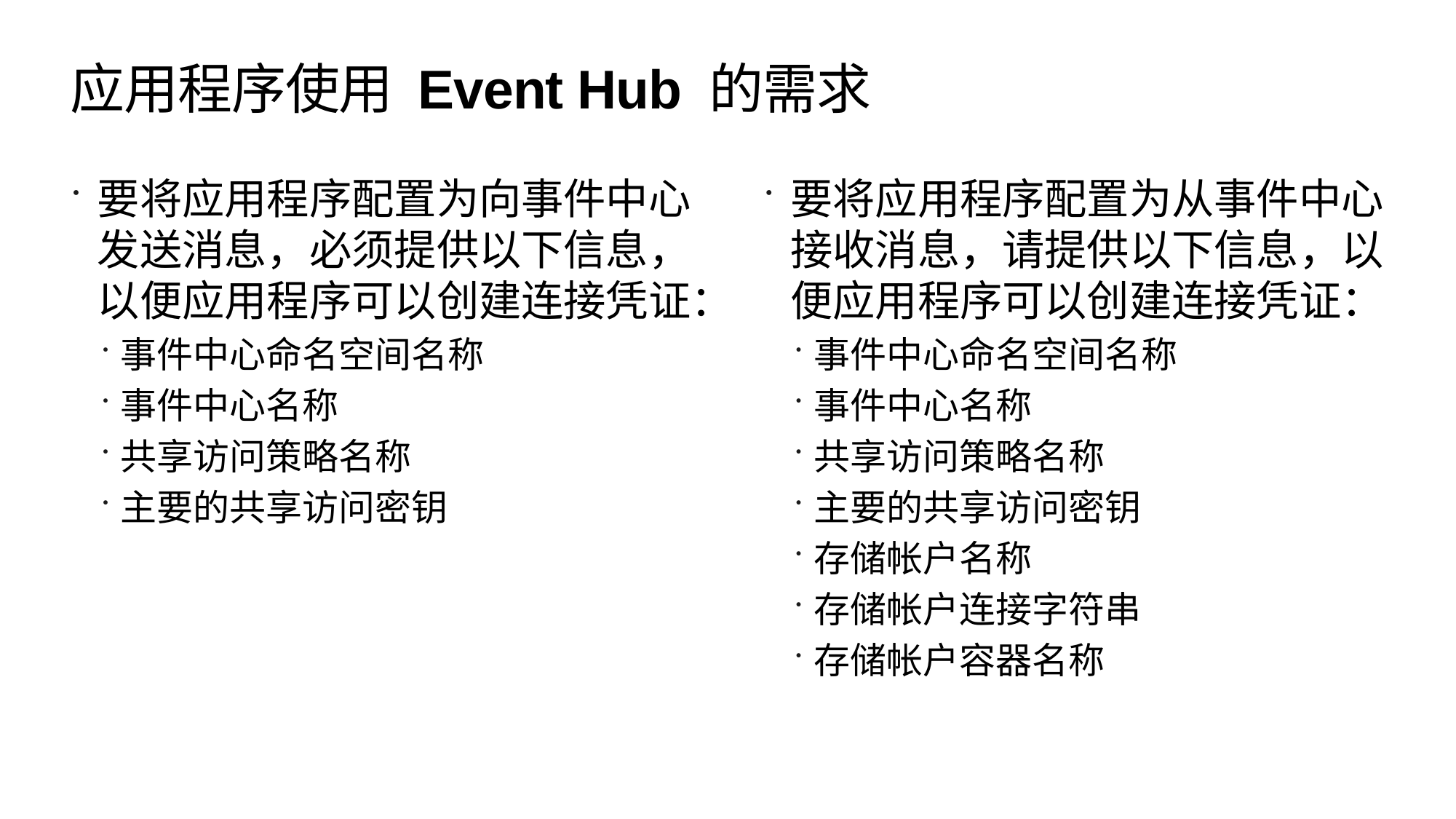

# 应用程序使用 Event Hub 的需求
要将应用程序配置为向事件中心发送消息，必须提供以下信息，以便应用程序可以创建连接凭证：
事件中心命名空间名称
事件中心名称
共享访问策略名称
主要的共享访问密钥

要将应用程序配置为从事件中心接收消息，请提供以下信息，以便应用程序可以创建连接凭证：
事件中心命名空间名称
事件中心名称
共享访问策略名称
主要的共享访问密钥
存储帐户名称
存储帐户连接字符串
存储帐户容器名称